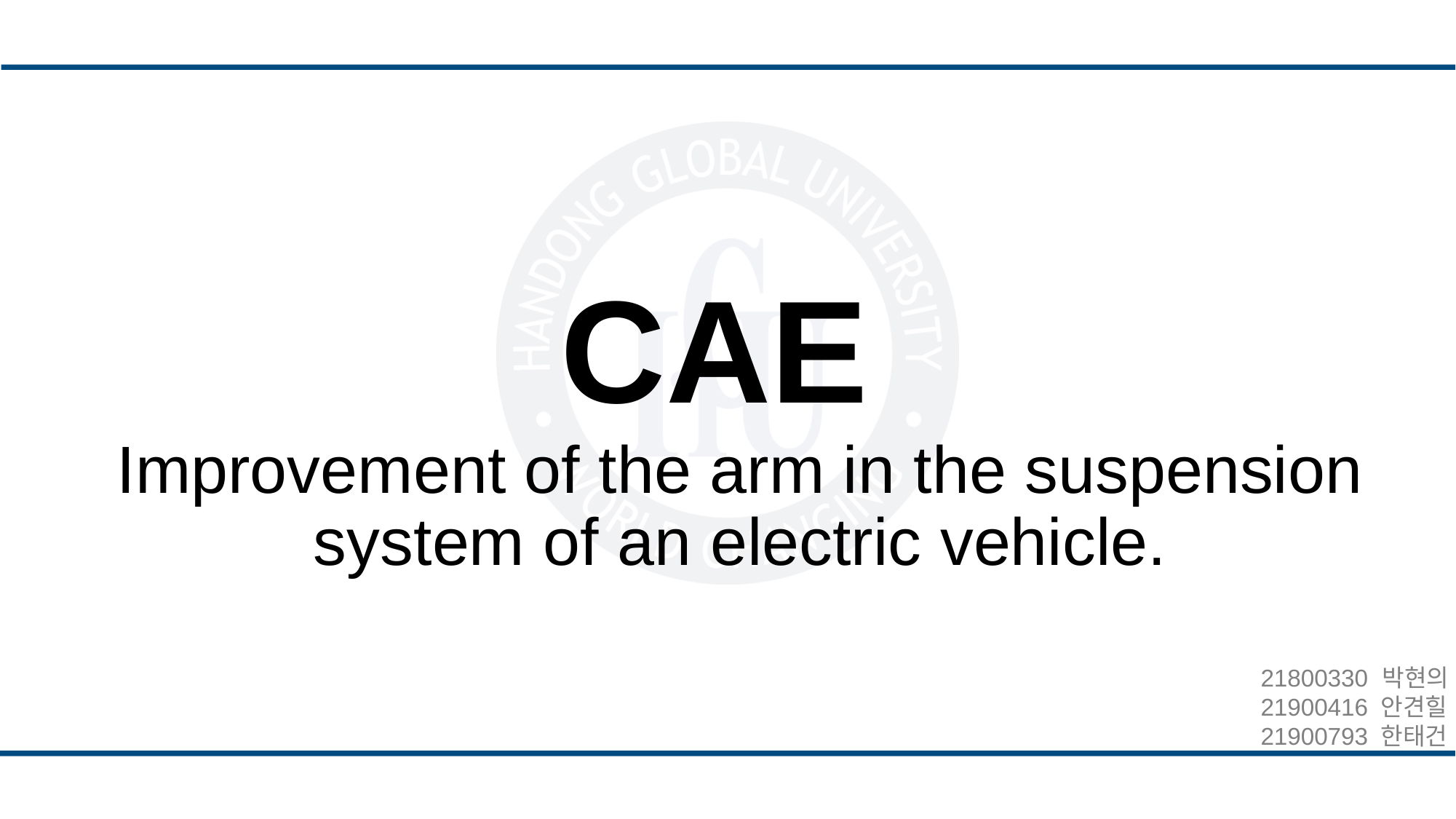

# CAE
Improvement of the arm in the suspension system of an electric vehicle.
21800330	 박현의
21900416 안견힐
21900793 한태건